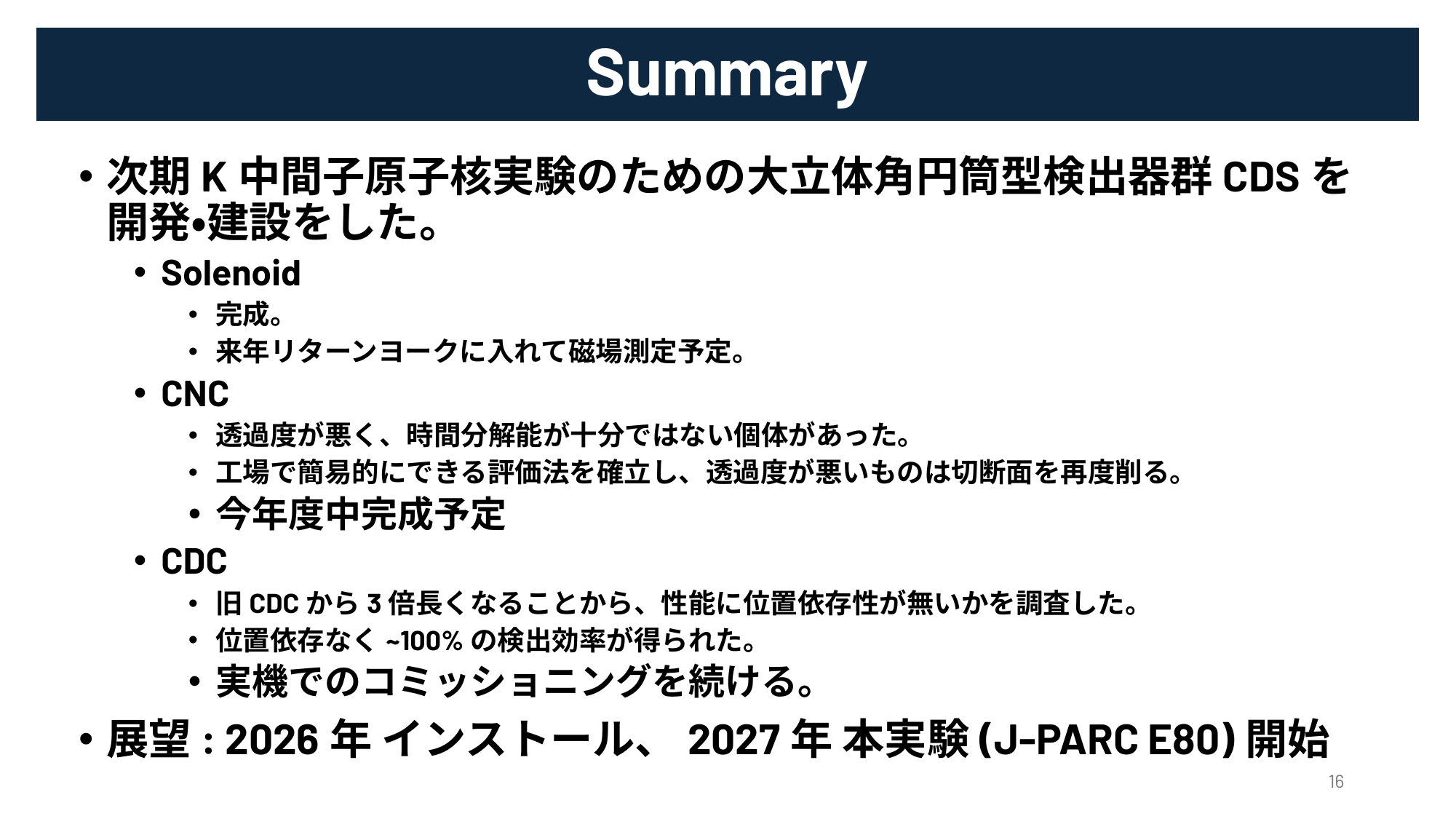

Summary
次期K中間子原子核実験のための大立体角円筒型検出器群CDSを開発・建設をした。
Solenoid
完成。
来年リターンヨークに入れて磁場測定予定。
CNC
透過度が悪く、時間分解能が十分ではない個体があった。
工場で簡易的にできる評価法を確立し、透過度が悪いものは切断面を再度削る。
今年度中完成予定
CDC
旧CDCから3倍長くなることから、性能に位置依存性が無いかを調査した。
位置依存なく~100%の検出効率が得られた。
実機でのコミッショニングを続ける。
展望: 2026年 インストール、2027年 本実験(J-PARC E80)開始

16